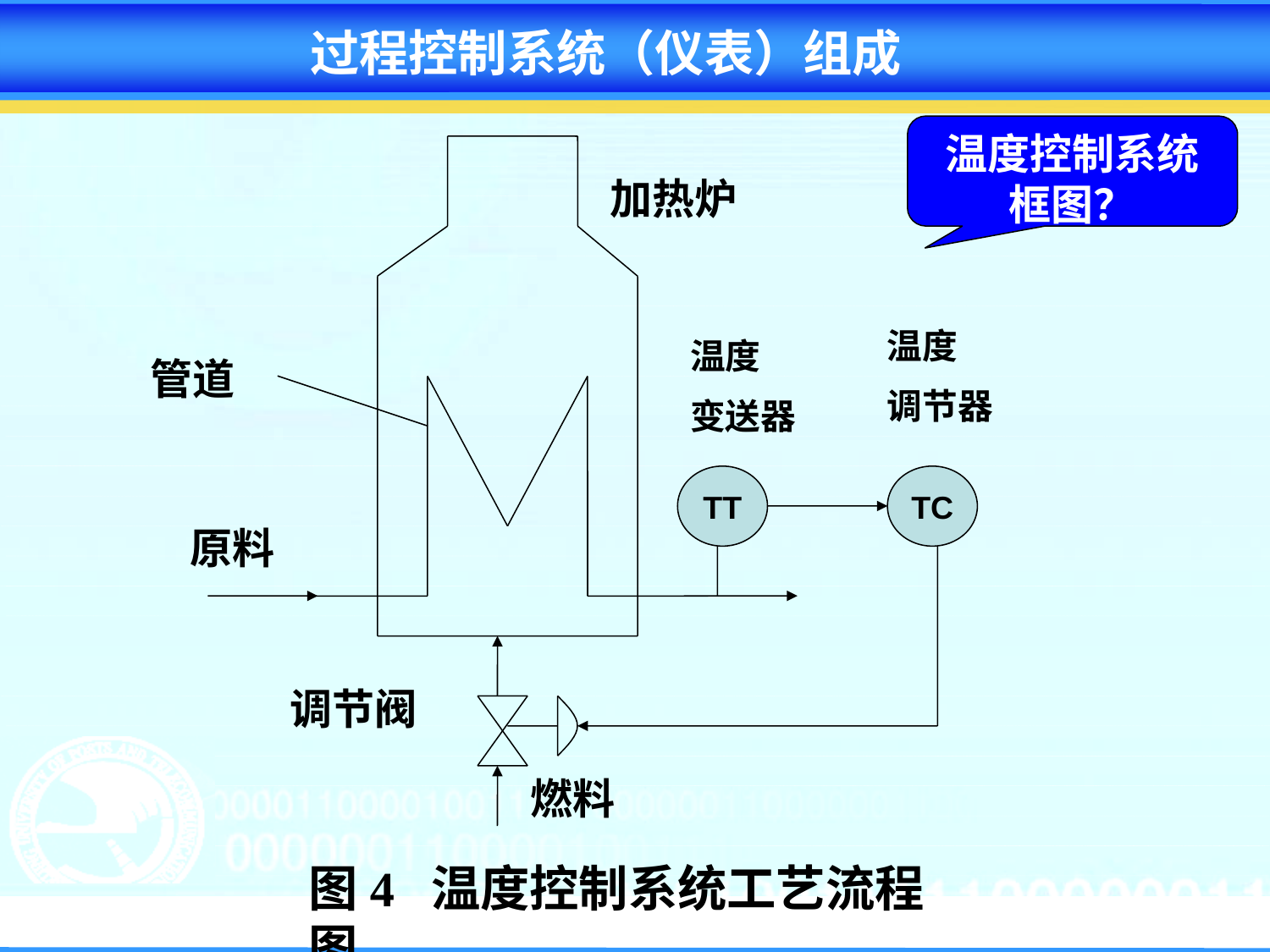

过程控制系统（仪表）组成
温度控制系统
框图？

加热炉

温度
调节器
温度
变送器
管道

TT
TC

原料

调节阀

燃料
图4  温度控制系统工艺流程图